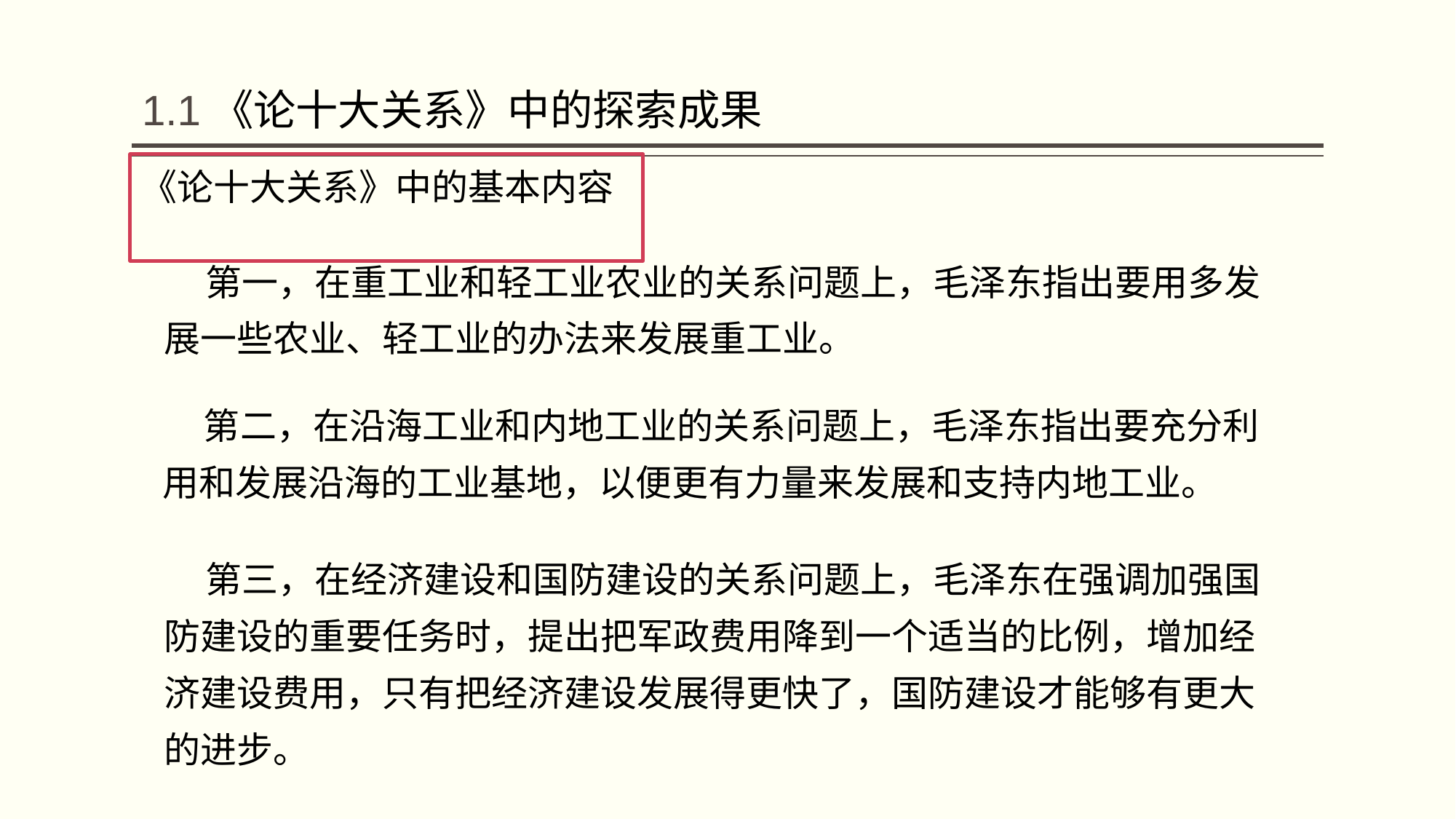

# 1.1《论十大关系》中的探索成果
《论十大关系》中的基本内容
    第一，在重工业和轻工业农业的关系问题上，毛泽东指出要用多发展一些农业、轻工业的办法来发展重工业。
    第二，在沿海工业和内地工业的关系问题上，毛泽东指出要充分利用和发展沿海的工业基地，以便更有力量来发展和支持内地工业。
    第三，在经济建设和国防建设的关系问题上，毛泽东在强调加强国防建设的重要任务时，提出把军政费用降到一个适当的比例，增加经济建设费用，只有把经济建设发展得更快了，国防建设才能够有更大的进步。